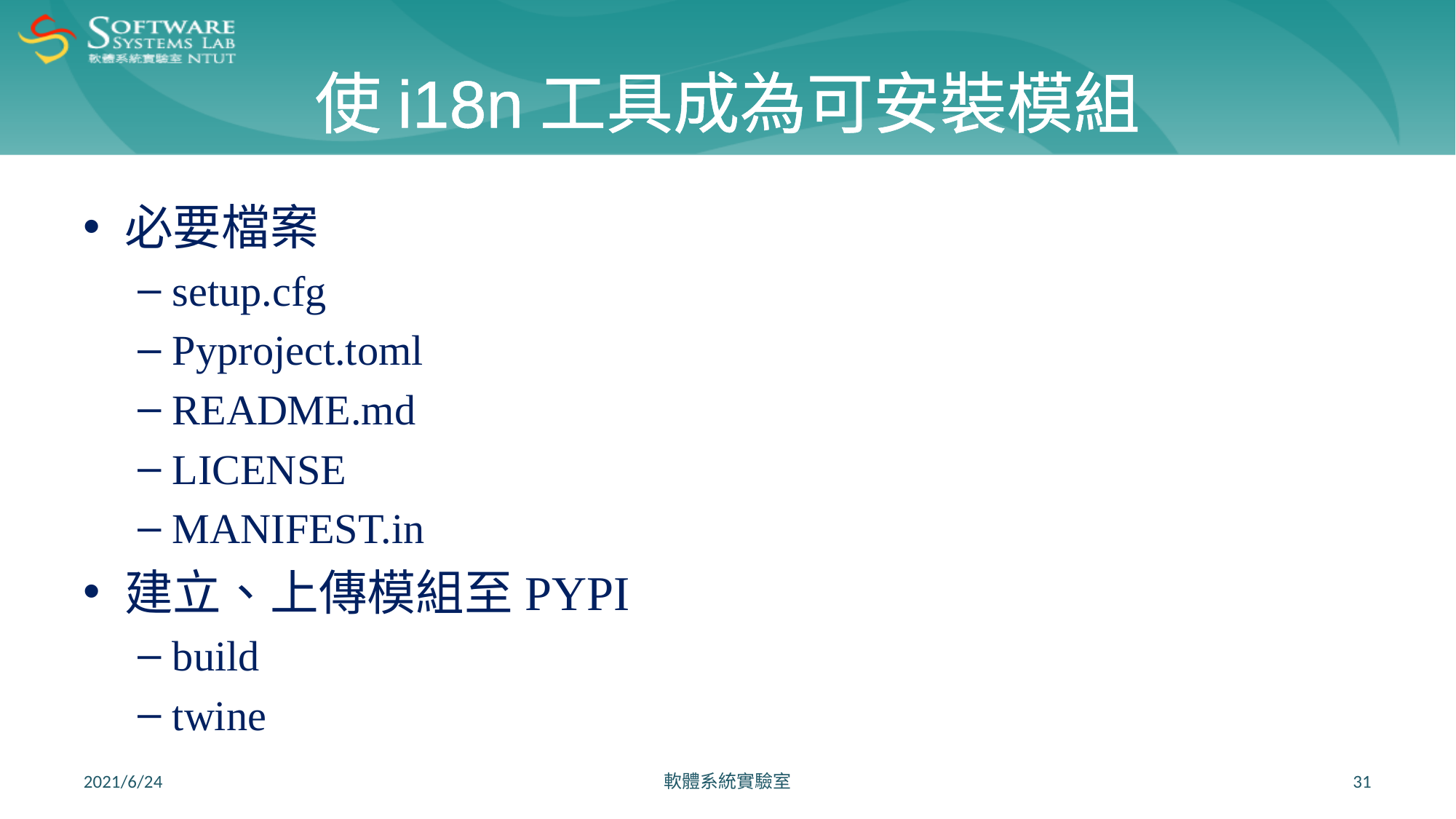

# 使i18n工具成為可安裝模組
必要檔案
setup.cfg
Pyproject.toml
README.md
LICENSE
MANIFEST.in
建立、上傳模組至PYPI
build
twine

2021/6/24
軟體系統實驗室
31